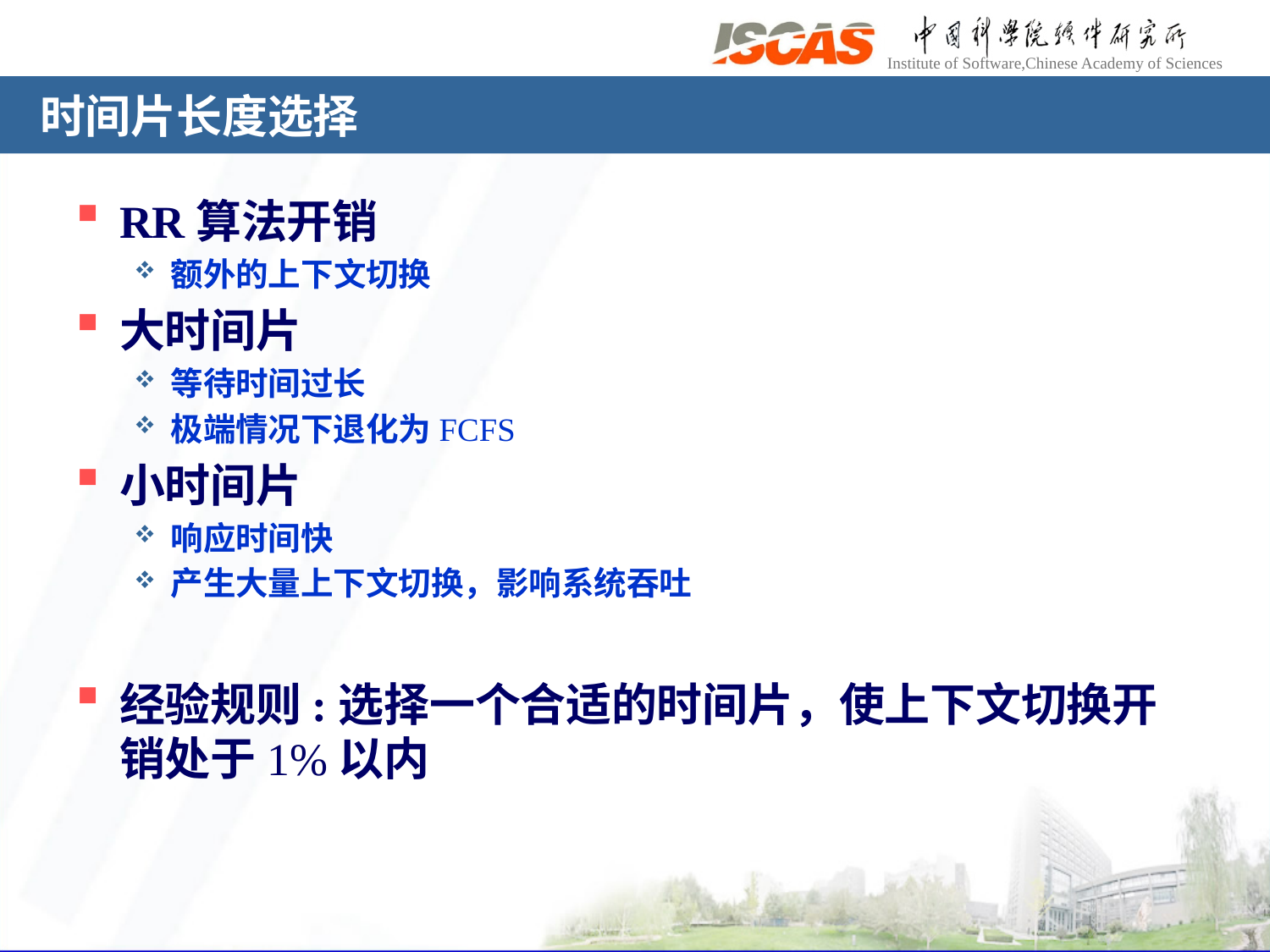

# 时间片长度选择
RR算法开销
额外的上下文切换
大时间片
等待时间过长
极端情况下退化为FCFS
小时间片
响应时间快
产生大量上下文切换，影响系统吞吐

经验规则:选择一个合适的时间片，使上下文切换开销处于1%以内